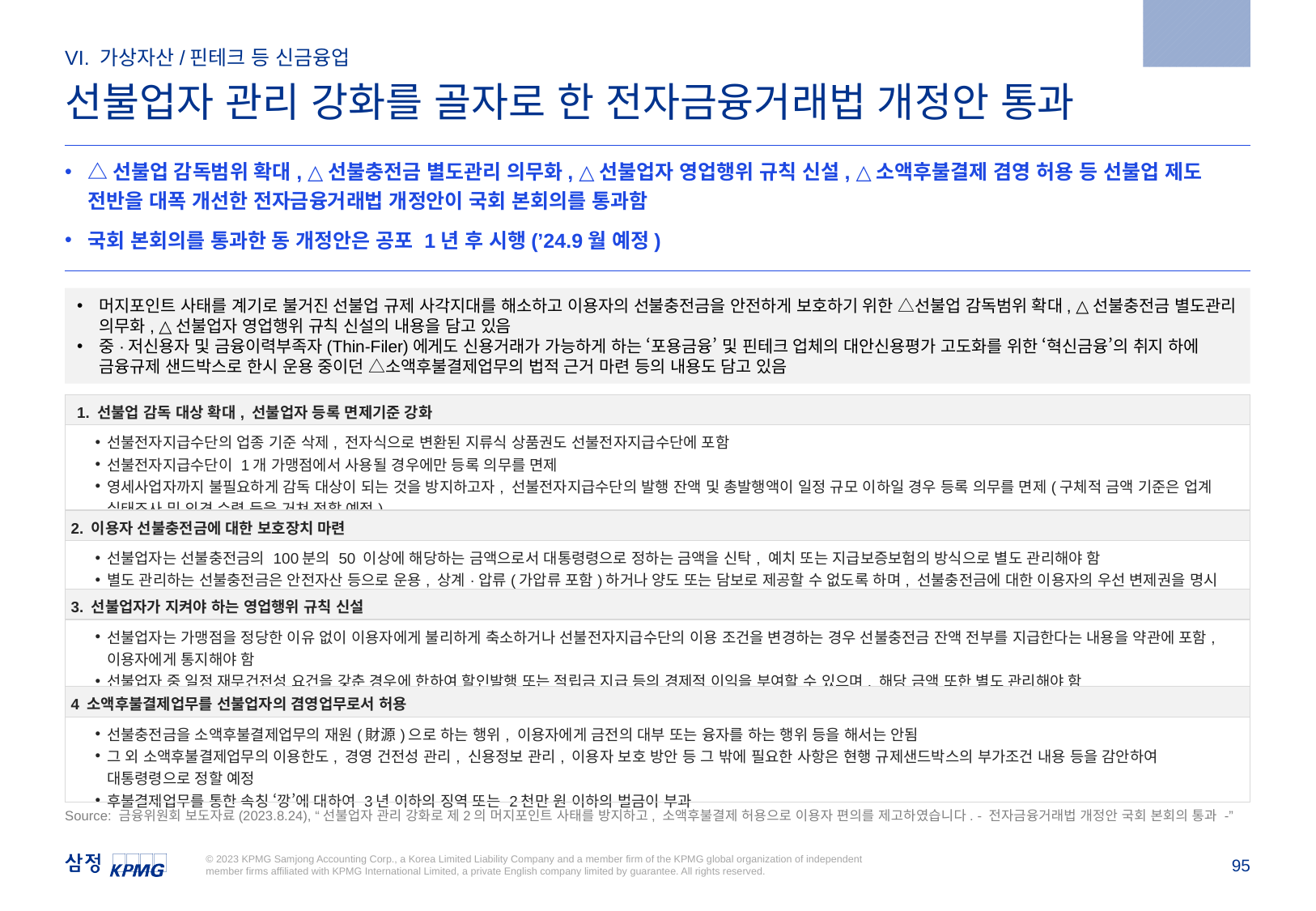

2023.8.24
VI. 가상자산/핀테크 등 신금융업
선불업자 관리 강화를 골자로 한 전자금융거래법 개정안 통과
△선불업 감독범위 확대, △선불충전금 별도관리 의무화, △선불업자 영업행위 규칙 신설, △소액후불결제 겸영 허용 등 선불업 제도 전반을 대폭 개선한 전자금융거래법 개정안이 국회 본회의를 통과함
국회 본회의를 통과한 동 개정안은 공포 1년 후 시행(’24.9월 예정)
머지포인트 사태를 계기로 불거진 선불업 규제 사각지대를 해소하고 이용자의 선불충전금을 안전하게 보호하기 위한 △선불업 감독범위 확대, △선불충전금 별도관리 의무화, △선불업자 영업행위 규칙 신설의 내용을 담고 있음
중·저신용자 및 금융이력부족자(Thin-Filer)에게도 신용거래가 가능하게 하는 ‘포용금융’ 및 핀테크 업체의 대안신용평가 고도화를 위한 ‘혁신금융’의 취지 하에 금융규제 샌드박스로 한시 운용 중이던 △소액후불결제업무의 법적 근거 마련 등의 내용도 담고 있음
| 1. 선불업 감독 대상 확대, 선불업자 등록 면제기준 강화 |
| --- |
| 선불전자지급수단의 업종 기준 삭제, 전자식으로 변환된 지류식 상품권도 선불전자지급수단에 포함 선불전자지급수단이 1개 가맹점에서 사용될 경우에만 등록 의무를 면제 영세사업자까지 불필요하게 감독 대상이 되는 것을 방지하고자, 선불전자지급수단의 발행 잔액 및 총발행액이 일정 규모 이하일 경우 등록 의무를 면제(구체적 금액 기준은 업계 실태조사 및 의견 수렴 등을 거쳐 정할 예정) |
| 2. 이용자 선불충전금에 대한 보호장치 마련 |
| 선불업자는 선불충전금의 100분의 50 이상에 해당하는 금액으로서 대통령령으로 정하는 금액을 신탁, 예치 또는 지급보증보험의 방식으로 별도 관리해야 함 별도 관리하는 선불충전금은 안전자산 등으로 운용, 상계·압류(가압류 포함)하거나 양도 또는 담보로 제공할 수 없도록 하며, 선불충전금에 대한 이용자의 우선 변제권을 명시 |
| 3. 선불업자가 지켜야 하는 영업행위 규칙 신설 |
| 선불업자는 가맹점을 정당한 이유 없이 이용자에게 불리하게 축소하거나 선불전자지급수단의 이용 조건을 변경하는 경우 선불충전금 잔액 전부를 지급한다는 내용을 약관에 포함, 이용자에게 통지해야 함 선불업자 중 일정 재무건전성 요건을 갖춘 경우에 한하여 할인발행 또는 적립금 지급 등의 경제적 이익을 부여할 수 있으며, 해당 금액 또한 별도 관리해야 함 |
| 4 소액후불결제업무를 선불업자의 겸영업무로서 허용 |
| 선불충전금을 소액후불결제업무의 재원(財源)으로 하는 행위, 이용자에게 금전의 대부 또는 융자를 하는 행위 등을 해서는 안됨 그 외 소액후불결제업무의 이용한도, 경영 건전성 관리, 신용정보 관리, 이용자 보호 방안 등 그 밖에 필요한 사항은 현행 규제샌드박스의 부가조건 내용 등을 감안하여 대통령령으로 정할 예정 후불결제업무를 통한 속칭 ‘깡’에 대하여 3년 이하의 징역 또는 2천만 원 이하의 벌금이 부과 |
Source: 금융위원회 보도자료(2023.8.24), “선불업자 관리 강화로 제2의 머지포인트 사태를 방지하고, 소액후불결제 허용으로 이용자 편의를 제고하였습니다. - 전자금융거래법 개정안 국회 본회의 통과 -”